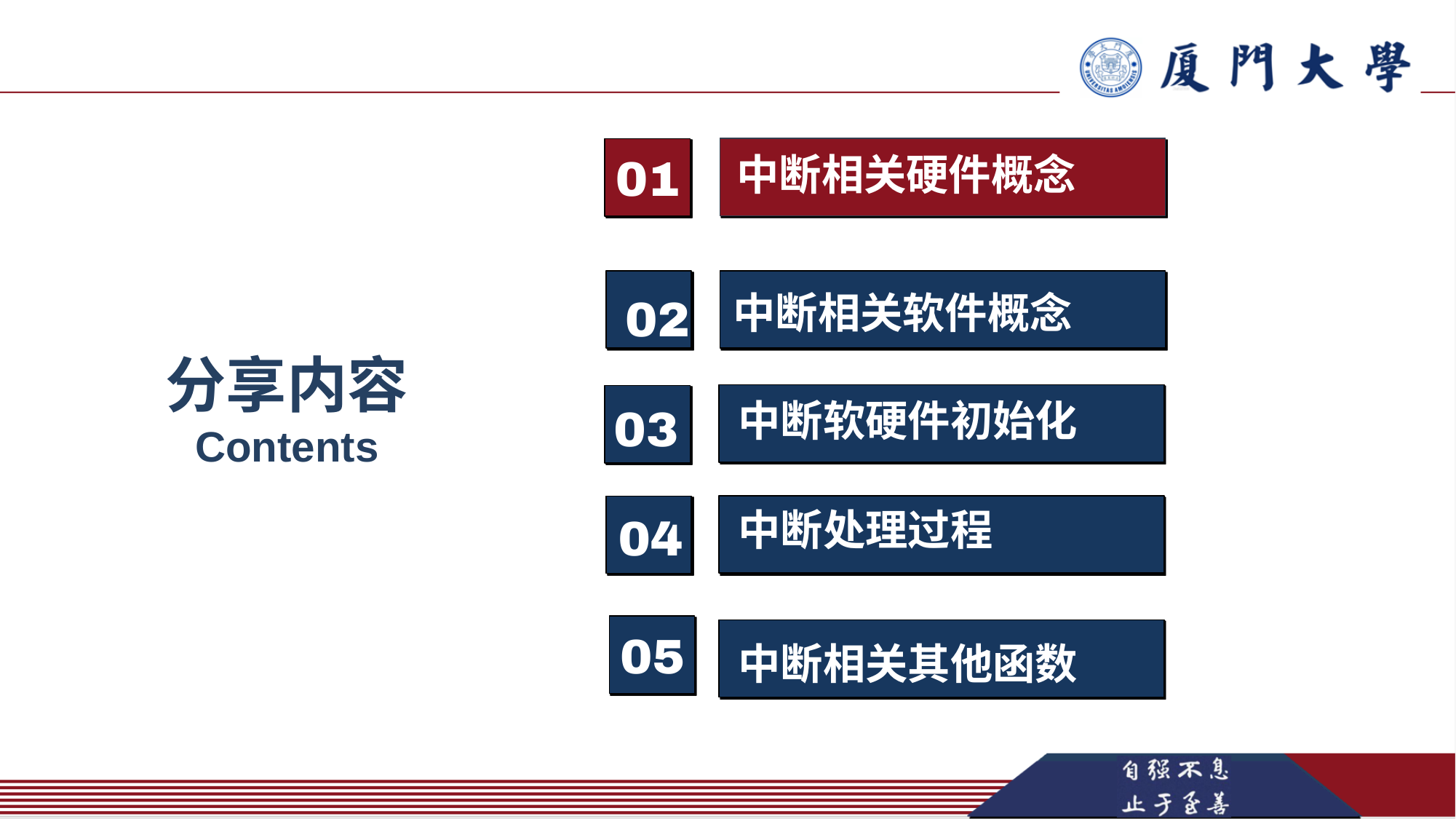

01
中断相关硬件概念

中断相关软件概念
02
分享内容
Contents

中断软硬件初始化
03

中断处理过程
04

05

中断相关其他函数